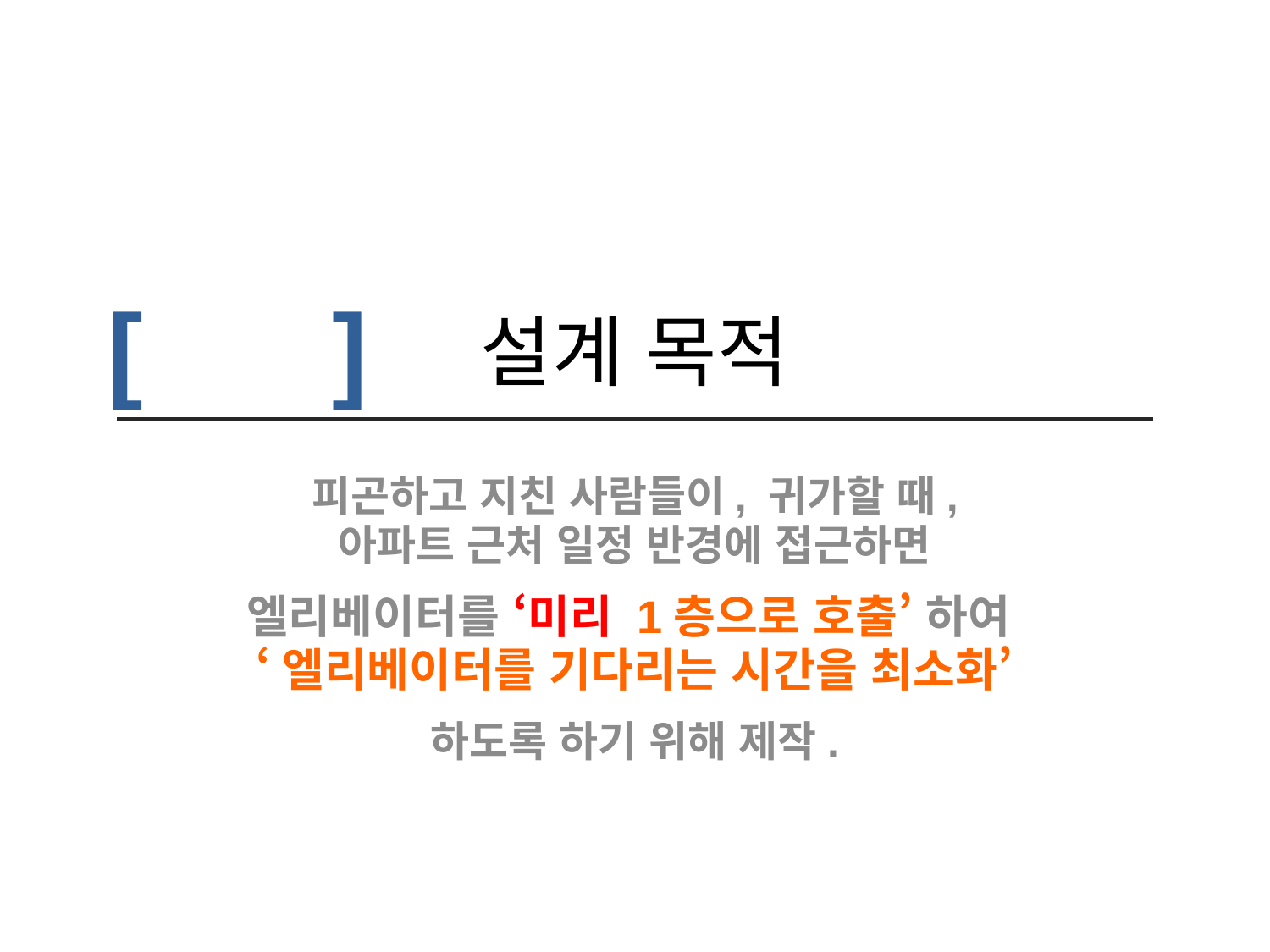

# [                   ]
설계 목적
피곤하고 지친 사람들이, 귀가할 때,
아파트 근처 일정 반경에 접근하면

엘리베이터를 ‘미리 1층으로 호출’ 하여
‘엘리베이터를 기다리는 시간을 최소화’

하도록 하기 위해 제작.